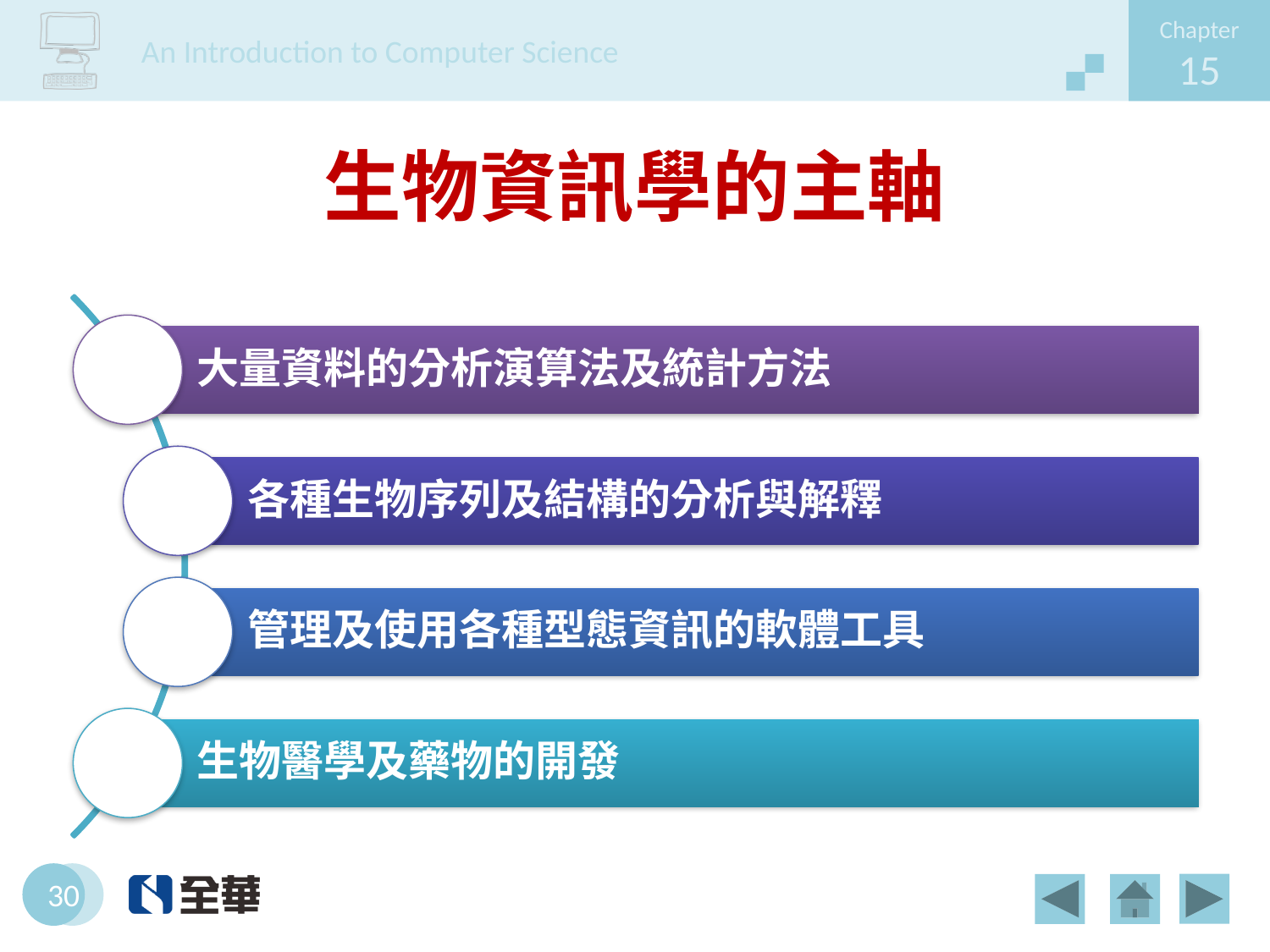

# 生物資訊學的主軸
大量資料的分析演算法及統計方法
各種生物序列及結構的分析與解釋
管理及使用各種型態資訊的軟體工具
生物醫學及藥物的開發